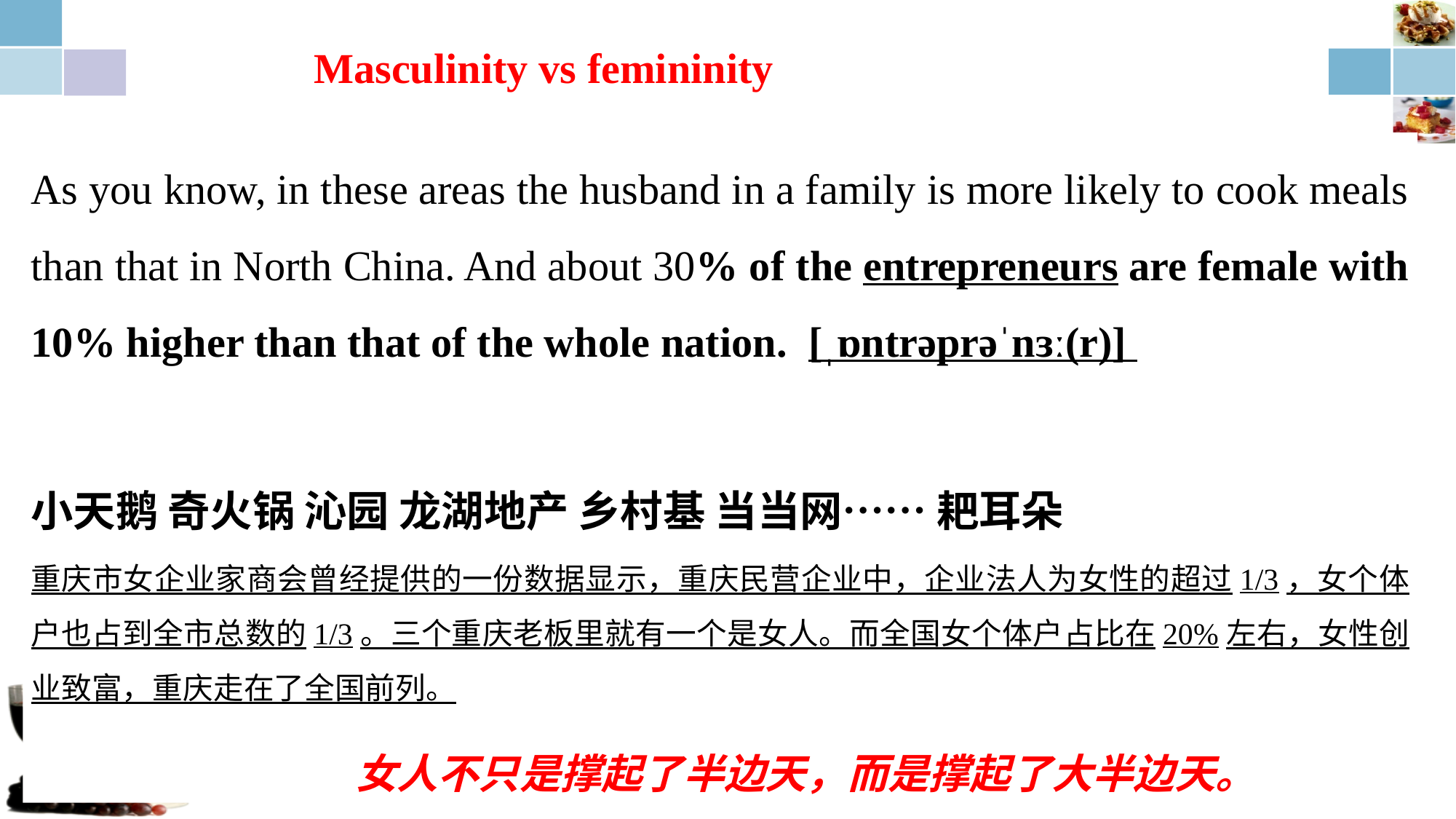

Masculinity vs femininity
As you know, in these areas the husband in a family is more likely to cook meals than that in North China. And about 30% of the entrepreneurs are female with 10% higher than that of the whole nation.  [ˌɒntrəprəˈnɜː(r)]

小天鹅 奇火锅 沁园 龙湖地产 乡村基 当当网…… 耙耳朵
重庆市女企业家商会曾经提供的一份数据显示，重庆民营企业中，企业法人为女性的超过1/3，女个体户也占到全市总数的1/3。三个重庆老板里就有一个是女人。而全国女个体户占比在20%左右，女性创业致富，重庆走在了全国前列。
女人不只是撑起了半边天，而是撑起了大半边天。